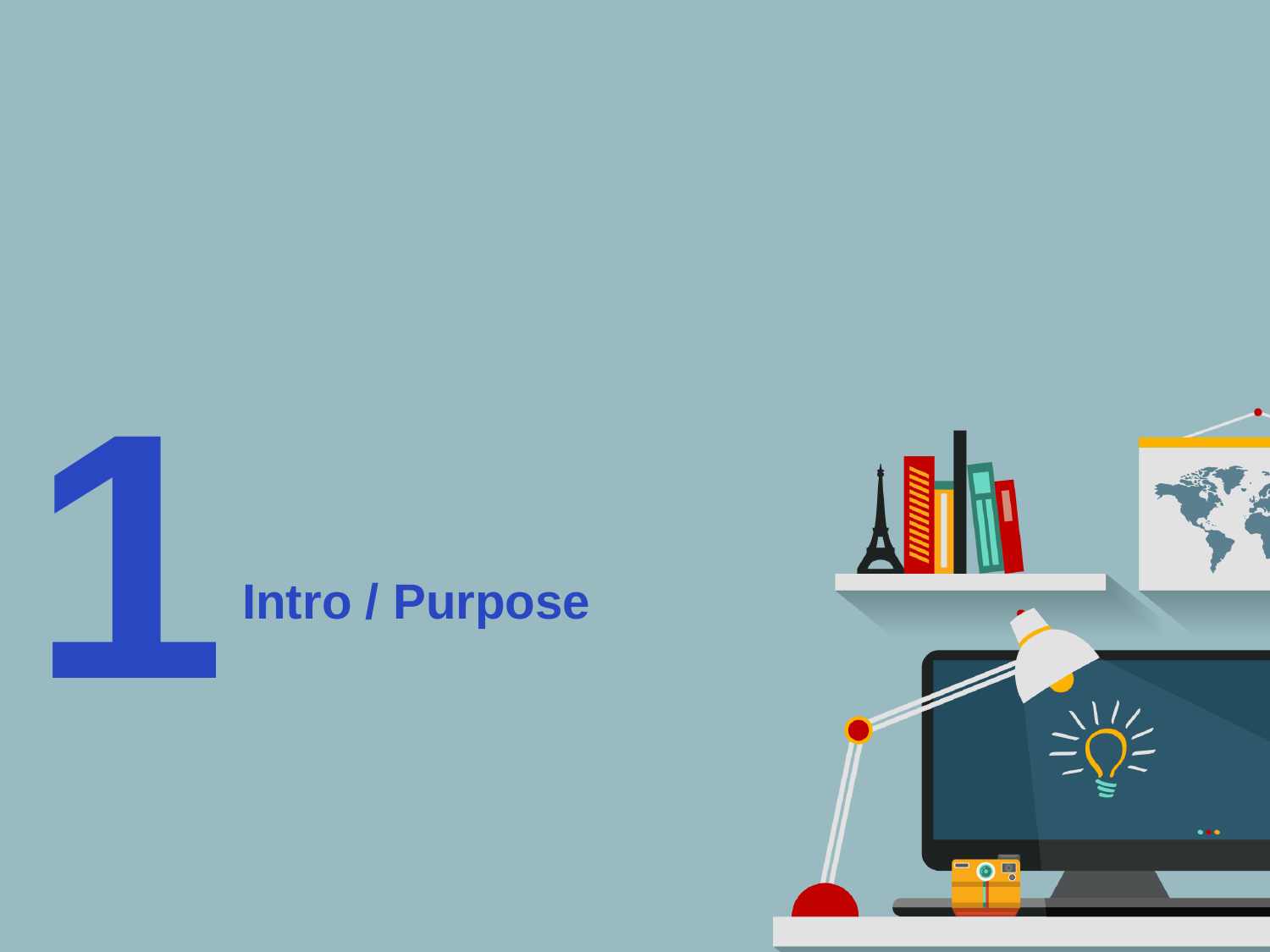

1
Intro / Purpose
시계열 데이터 분석/적용을 통한 모델 정교화
머신러닝 중요 알고리즘 적용